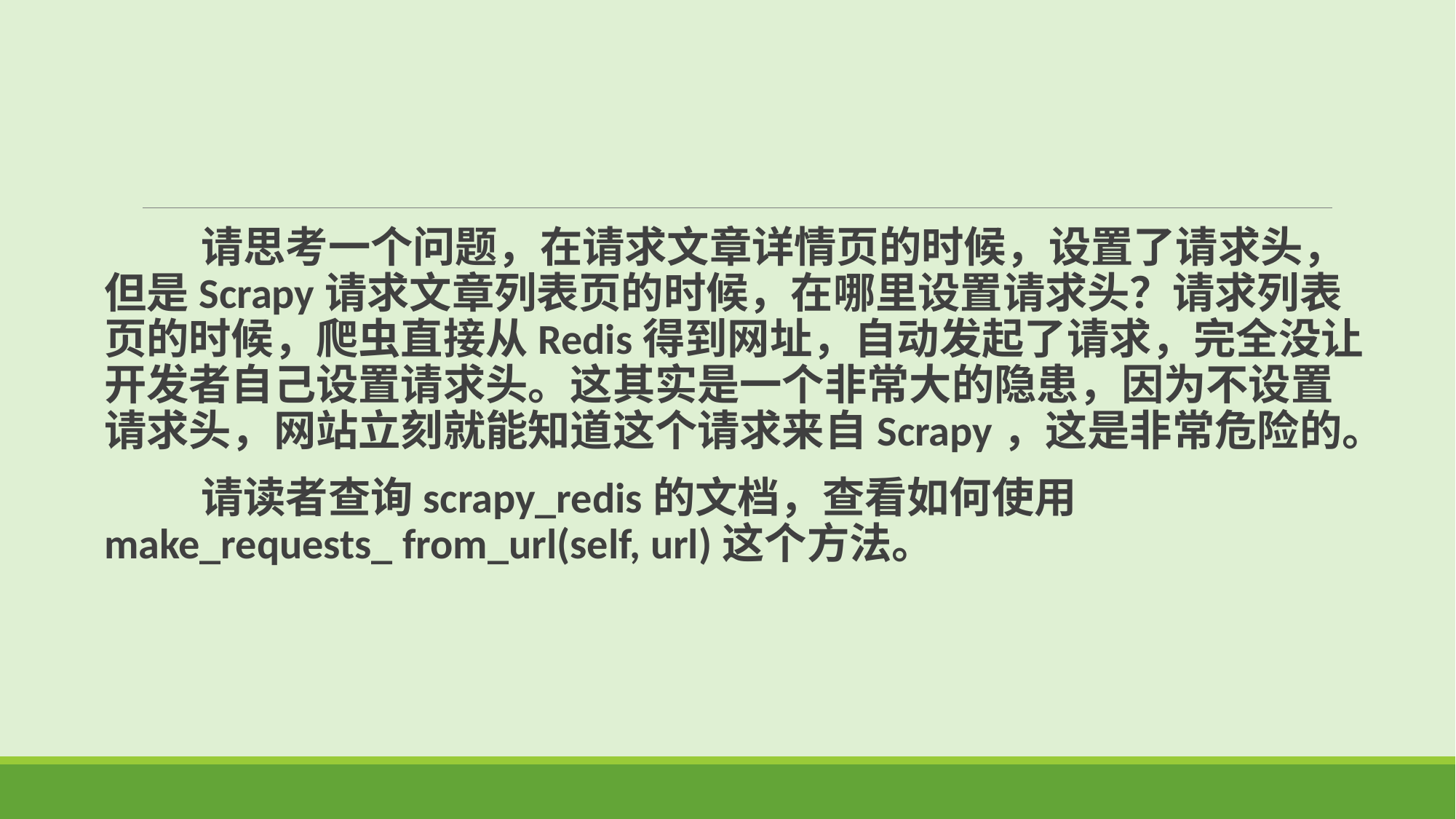

请思考一个问题，在请求文章详情页的时候，设置了请求头，但是Scrapy请求文章列表页的时候，在哪里设置请求头？请求列表页的时候，爬虫直接从Redis得到网址，自动发起了请求，完全没让开发者自己设置请求头。这其实是一个非常大的隐患，因为不设置请求头，网站立刻就能知道这个请求来自Scrapy，这是非常危险的。
         请读者查询scrapy_redis的文档，查看如何使用make_requests_ from_url(self, url)这个方法。